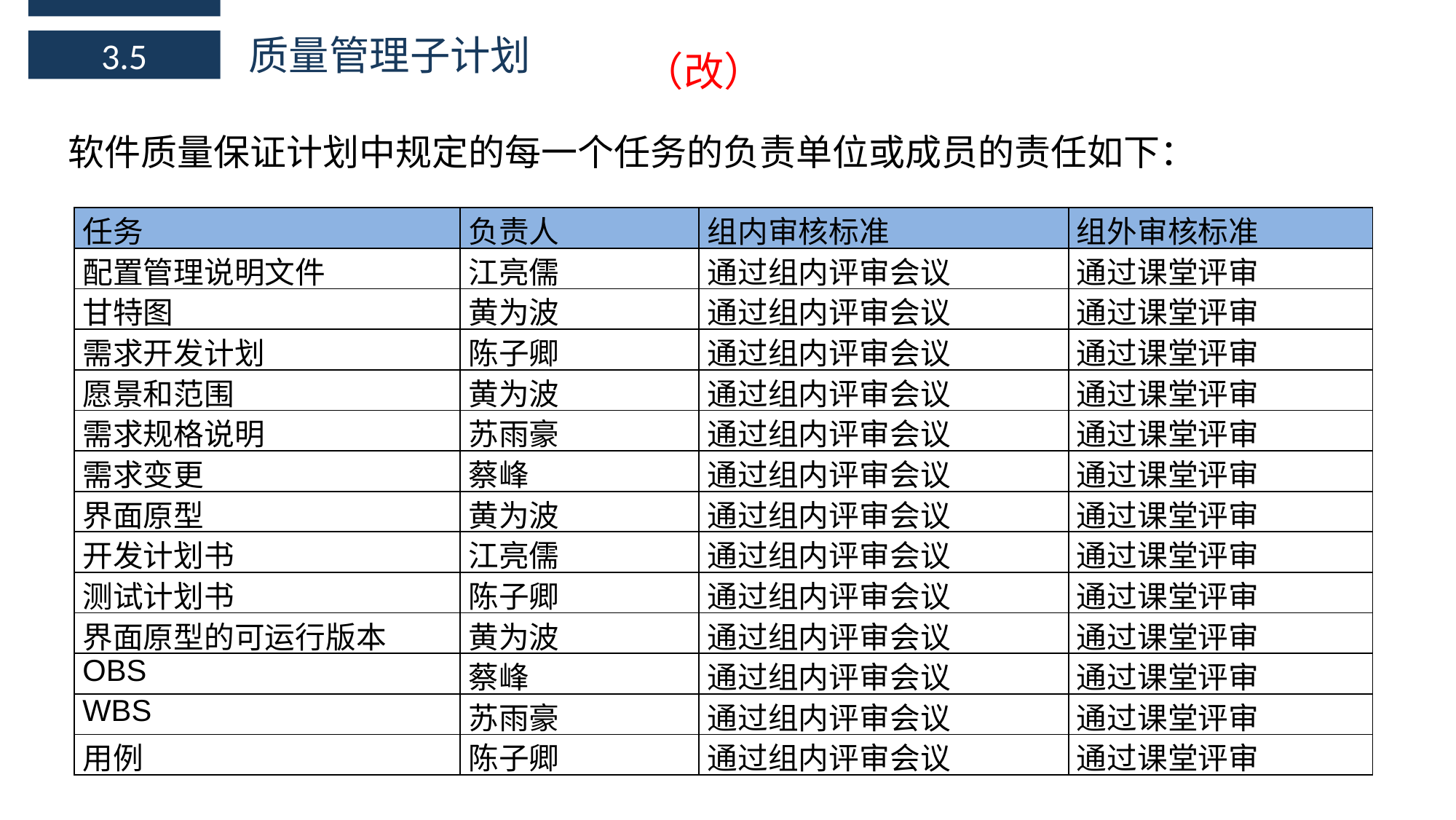

质量管理子计划
3.5
（改）
软件质量保证计划中规定的每一个任务的负责单位或成员的责任如下：
| 任务 | 负责人 | 组内审核标准 | 组外审核标准 |
| --- | --- | --- | --- |
| 配置管理说明文件 | 江亮儒 | 通过组内评审会议 | 通过课堂评审 |
| 甘特图 | 黄为波 | 通过组内评审会议 | 通过课堂评审 |
| 需求开发计划 | 陈子卿 | 通过组内评审会议 | 通过课堂评审 |
| 愿景和范围 | 黄为波 | 通过组内评审会议 | 通过课堂评审 |
| 需求规格说明 | 苏雨豪 | 通过组内评审会议 | 通过课堂评审 |
| 需求变更 | 蔡峰 | 通过组内评审会议 | 通过课堂评审 |
| 界面原型 | 黄为波 | 通过组内评审会议 | 通过课堂评审 |
| 开发计划书 | 江亮儒 | 通过组内评审会议 | 通过课堂评审 |
| 测试计划书 | 陈子卿 | 通过组内评审会议 | 通过课堂评审 |
| 界面原型的可运行版本 | 黄为波 | 通过组内评审会议 | 通过课堂评审 |
| OBS | 蔡峰 | 通过组内评审会议 | 通过课堂评审 |
| WBS | 苏雨豪 | 通过组内评审会议 | 通过课堂评审 |
| 用例 | 陈子卿 | 通过组内评审会议 | 通过课堂评审 |